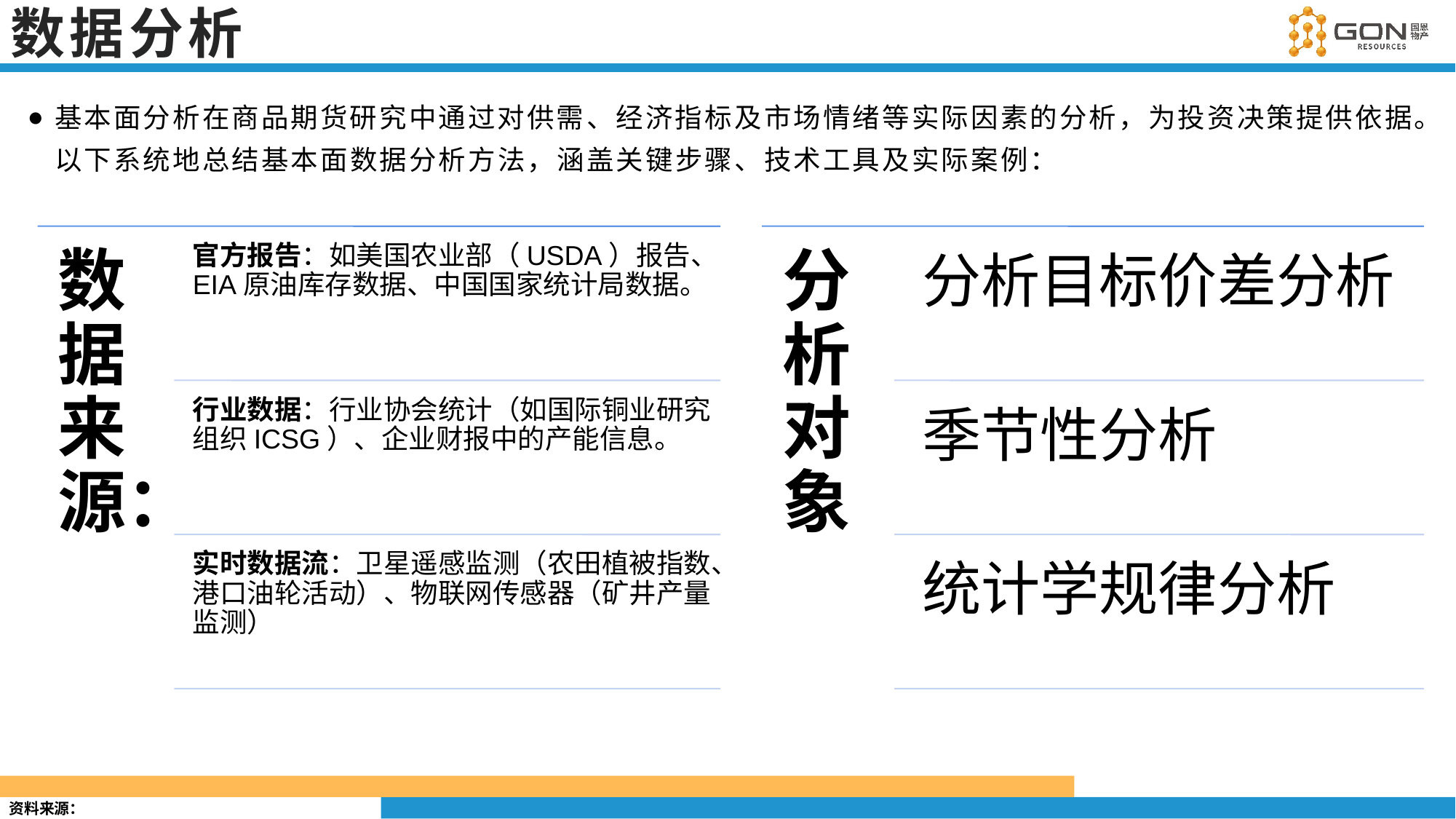

# 数据分析
基本面分析在商品期货研究中通过对供需、经济指标及市场情绪等实际因素的分析，为投资决策提供依据。以下系统地总结基本面数据分析方法，涵盖关键步骤、技术工具及实际案例：
数据来源：
官方报告：如美国农业部（USDA）报告、EIA原油库存数据、中国国家统计局数据。
行业数据：行业协会统计（如国际铜业研究组织ICSG）、企业财报中的产能信息。
实时数据流：卫星遥感监测（农田植被指数、港口油轮活动）、物联网传感器（矿井产量监测）
分析对象
分析目标价差分析
季节性分析
统计学规律分析